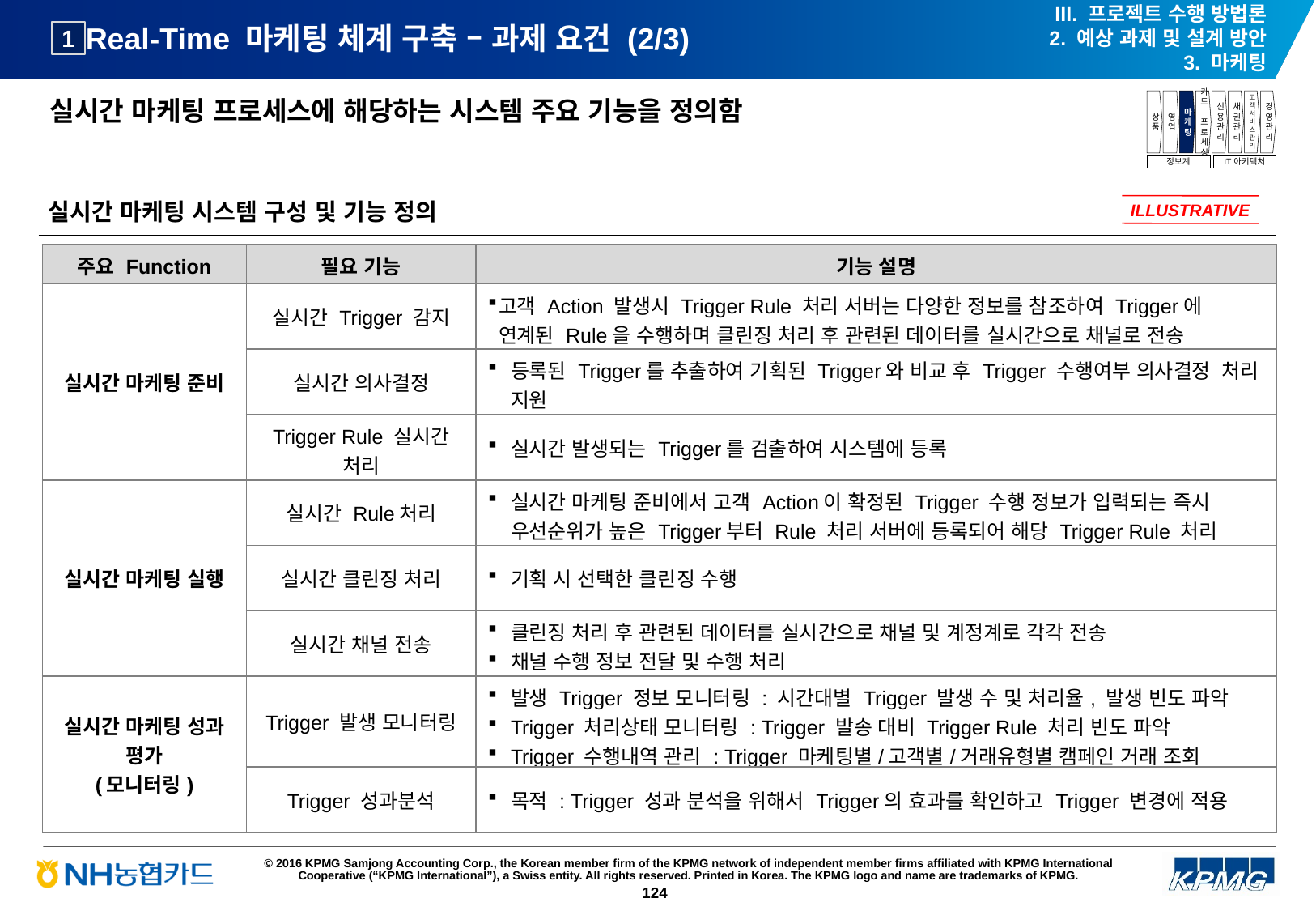

III. 프로젝트 수행 방법론
2. 예상 과제 및 설계 방안
3. 마케팅
# Real-Time 마케팅 체계 구축 – 과제 요건 (2/3)
1
실시간 마케팅 프로세스에 해당하는 시스템 주요 기능을 정의함
상품
영업
마케팅
카드
프로세싱
신용관리
채권관리
고객서비스관리
경영관리
정보계
IT아키텍처
실시간 마케팅 시스템 구성 및 기능 정의
ILLUSTRATIVE
| 주요 Function | 필요 기능 | 기능 설명 |
| --- | --- | --- |
| 실시간 마케팅 준비 | 실시간 Trigger 감지 | 고객 Action 발생시 Trigger Rule 처리 서버는 다양한 정보를 참조하여 Trigger에 연계된 Rule을 수행하며 클린징 처리 후 관련된 데이터를 실시간으로 채널로 전송 |
|  | 실시간 의사결정 | 등록된 Trigger를 추출하여 기획된 Trigger와 비교 후 Trigger 수행여부 의사결정 처리 지원 |
|  | Trigger Rule 실시간 처리 | 실시간 발생되는 Trigger를 검출하여 시스템에 등록 |
| 실시간 마케팅 실행 | 실시간 Rule처리 | 실시간 마케팅 준비에서 고객 Action이 확정된 Trigger 수행 정보가 입력되는 즉시 우선순위가 높은 Trigger부터 Rule 처리 서버에 등록되어 해당 Trigger Rule 처리 |
|  | 실시간 클린징 처리 | 기획 시 선택한 클린징 수행 |
|  | 실시간 채널 전송 | 클린징 처리 후 관련된 데이터를 실시간으로 채널 및 계정계로 각각 전송 채널 수행 정보 전달 및 수행 처리 |
| 실시간 마케팅 성과 평가 (모니터링) | Trigger 발생 모니터링 | 발생 Trigger 정보 모니터링 : 시간대별 Trigger 발생 수 및 처리율, 발생 빈도 파악 Trigger 처리상태 모니터링 : Trigger 발송 대비 Trigger Rule 처리 빈도 파악 Trigger 수행내역 관리 : Trigger 마케팅별/고객별/거래유형별 캠페인 거래 조회 |
|  | Trigger 성과분석 | 목적 : Trigger 성과 분석을 위해서 Trigger의 효과를 확인하고 Trigger 변경에 적용 |